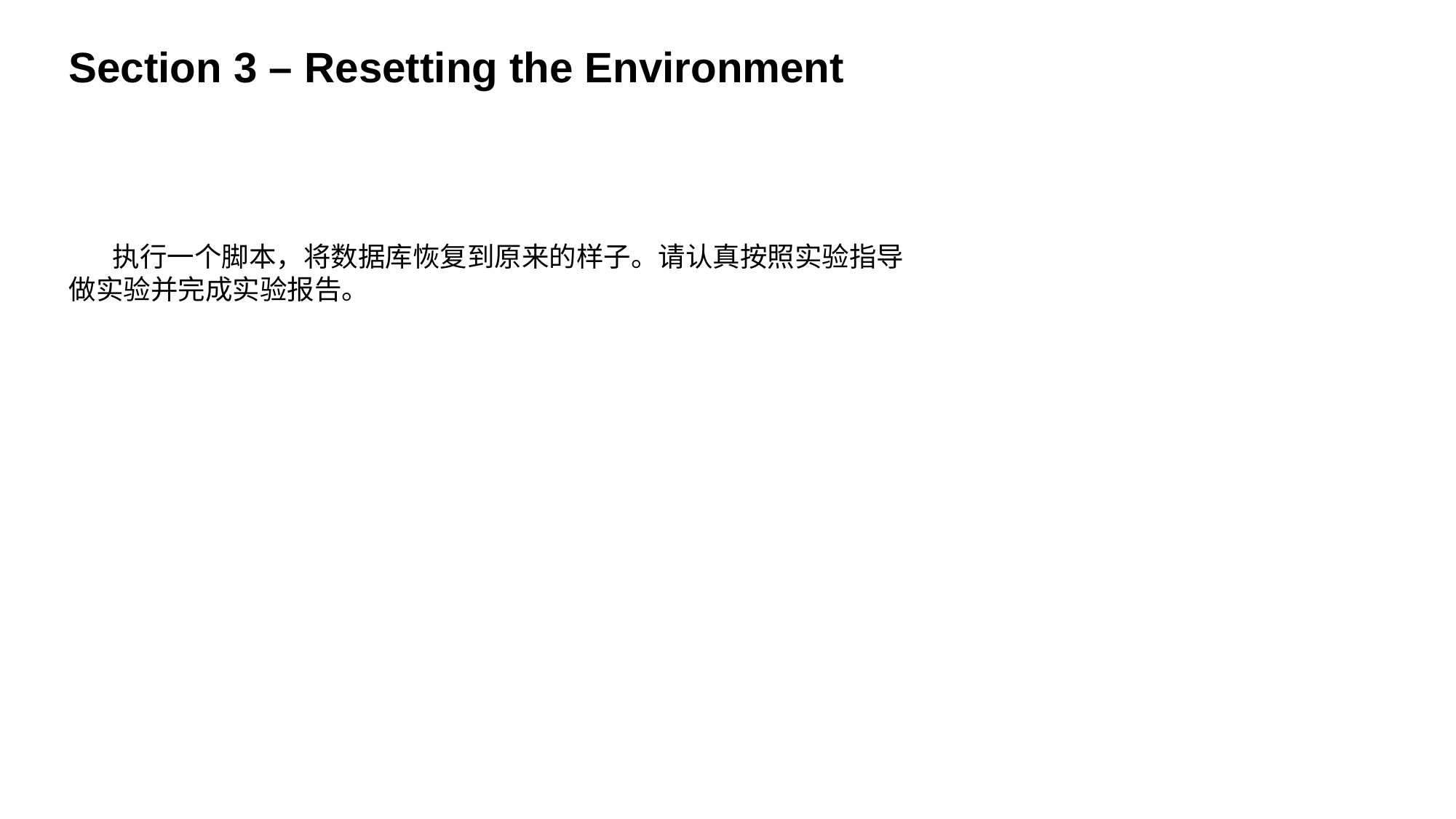

Section 3 – Resetting the Environment
      执行一个脚本，将数据库恢复到原来的样子。请认真按照实验指导做实验并完成实验报告。